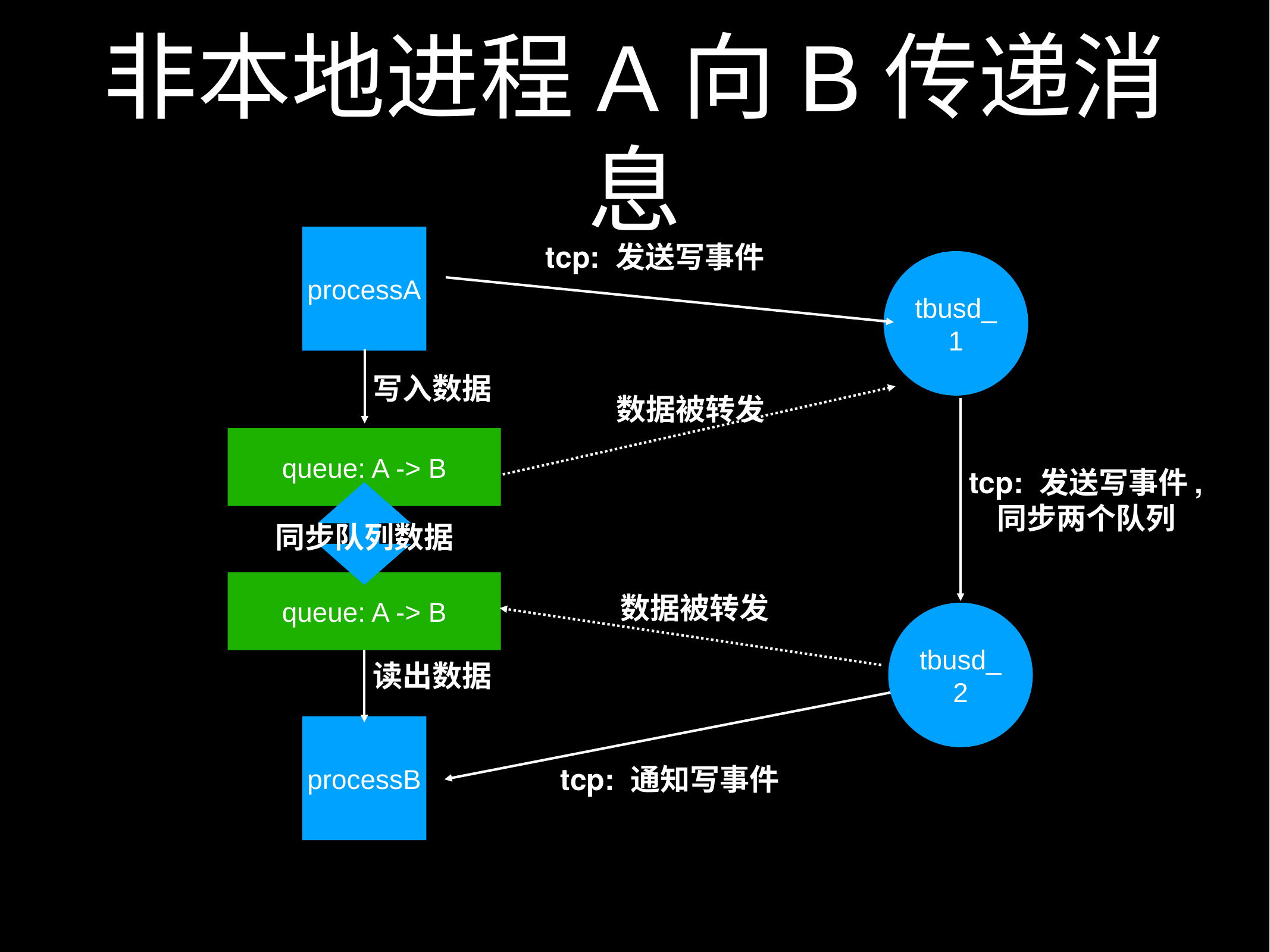

# 非本地进程A向B传递消息
processA
tcp: 发送写事件
tbusd_1

写入数据
数据被转发

queue: A -> B
tcp: 发送写事件,
同步两个队列

同步队列数据
queue: A -> B
数据被转发
tbusd_2

读出数据

processB
tcp: 通知写事件